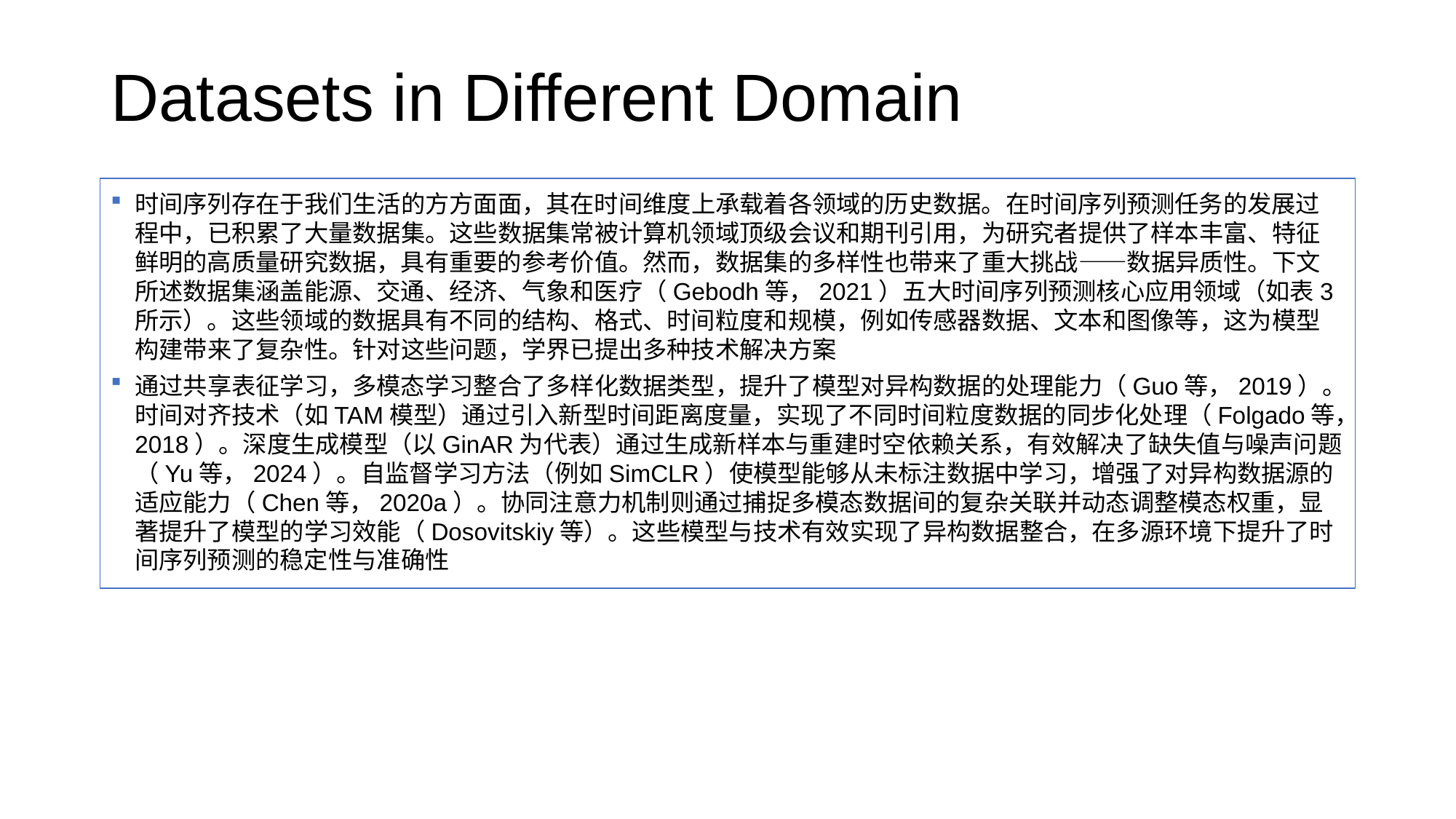

# Datasets in Different Domain
时间序列存在于我们生活的方方面面，其在时间维度上承载着各领域的历史数据。在时间序列预测任务的发展过程中，已积累了大量数据集。这些数据集常被计算机领域顶级会议和期刊引用，为研究者提供了样本丰富、特征鲜明的高质量研究数据，具有重要的参考价值。然而，数据集的多样性也带来了重大挑战——数据异质性。下文所述数据集涵盖能源、交通、经济、气象和医疗（Gebodh等，2021）五大时间序列预测核心应用领域（如表3所示）。这些领域的数据具有不同的结构、格式、时间粒度和规模，例如传感器数据、文本和图像等，这为模型构建带来了复杂性。针对这些问题，学界已提出多种技术解决方案
通过共享表征学习，多模态学习整合了多样化数据类型，提升了模型对异构数据的处理能力（Guo等，2019）。时间对齐技术（如TAM模型）通过引入新型时间距离度量，实现了不同时间粒度数据的同步化处理（Folgado等，2018）。深度生成模型（以GinAR为代表）通过生成新样本与重建时空依赖关系，有效解决了缺失值与噪声问题（Yu等，2024）。自监督学习方法（例如SimCLR）使模型能够从未标注数据中学习，增强了对异构数据源的适应能力（Chen等，2020a）。协同注意力机制则通过捕捉多模态数据间的复杂关联并动态调整模态权重，显著提升了模型的学习效能（Dosovitskiy等）。这些模型与技术有效实现了异构数据整合，在多源环境下提升了时间序列预测的稳定性与准确性